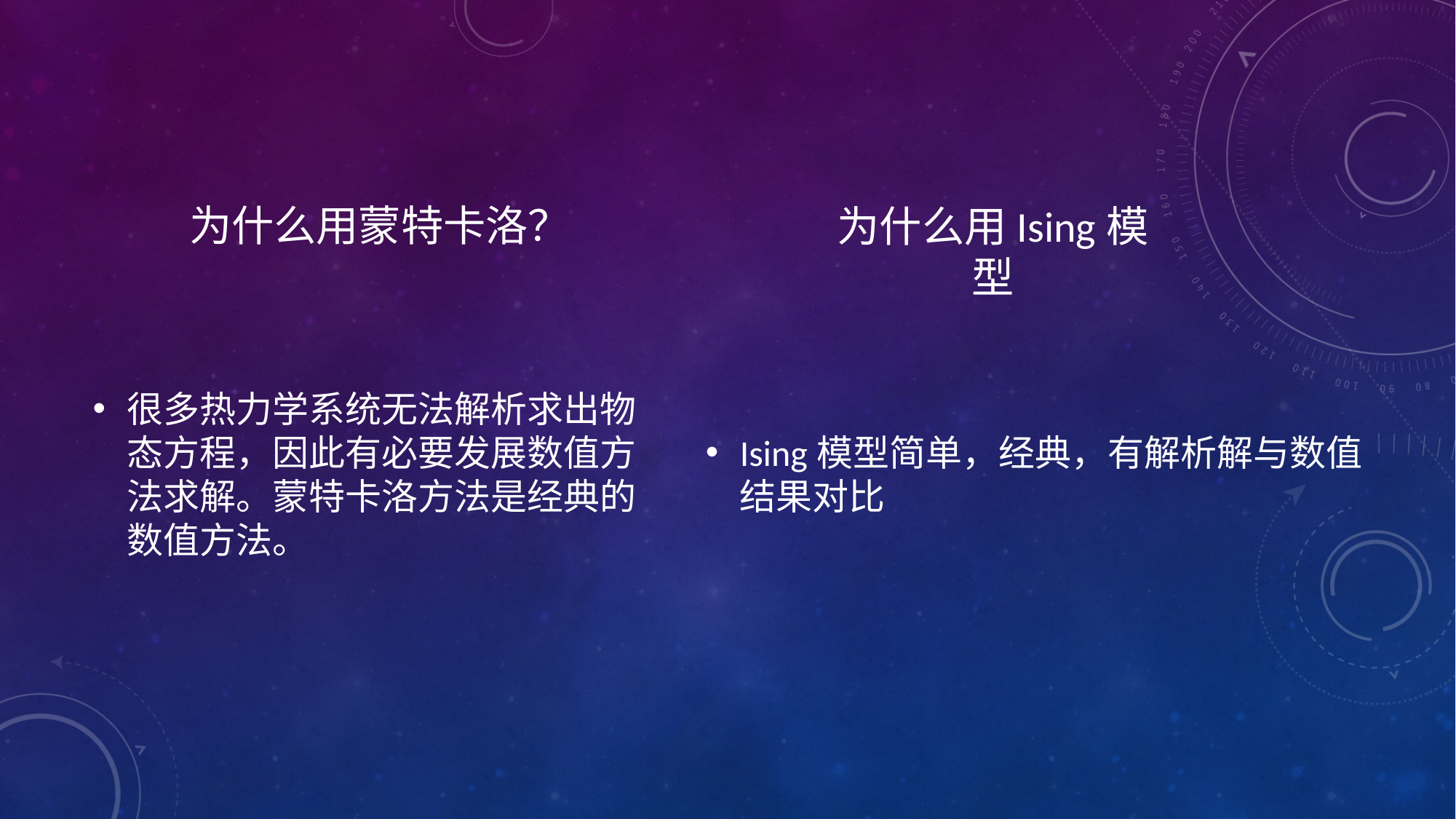

为什么用蒙特卡洛？
为什么用Ising模型
很多热力学系统无法解析求出物态方程，因此有必要发展数值方法求解。蒙特卡洛方法是经典的数值方法。
Ising模型简单，经典，有解析解与数值结果对比